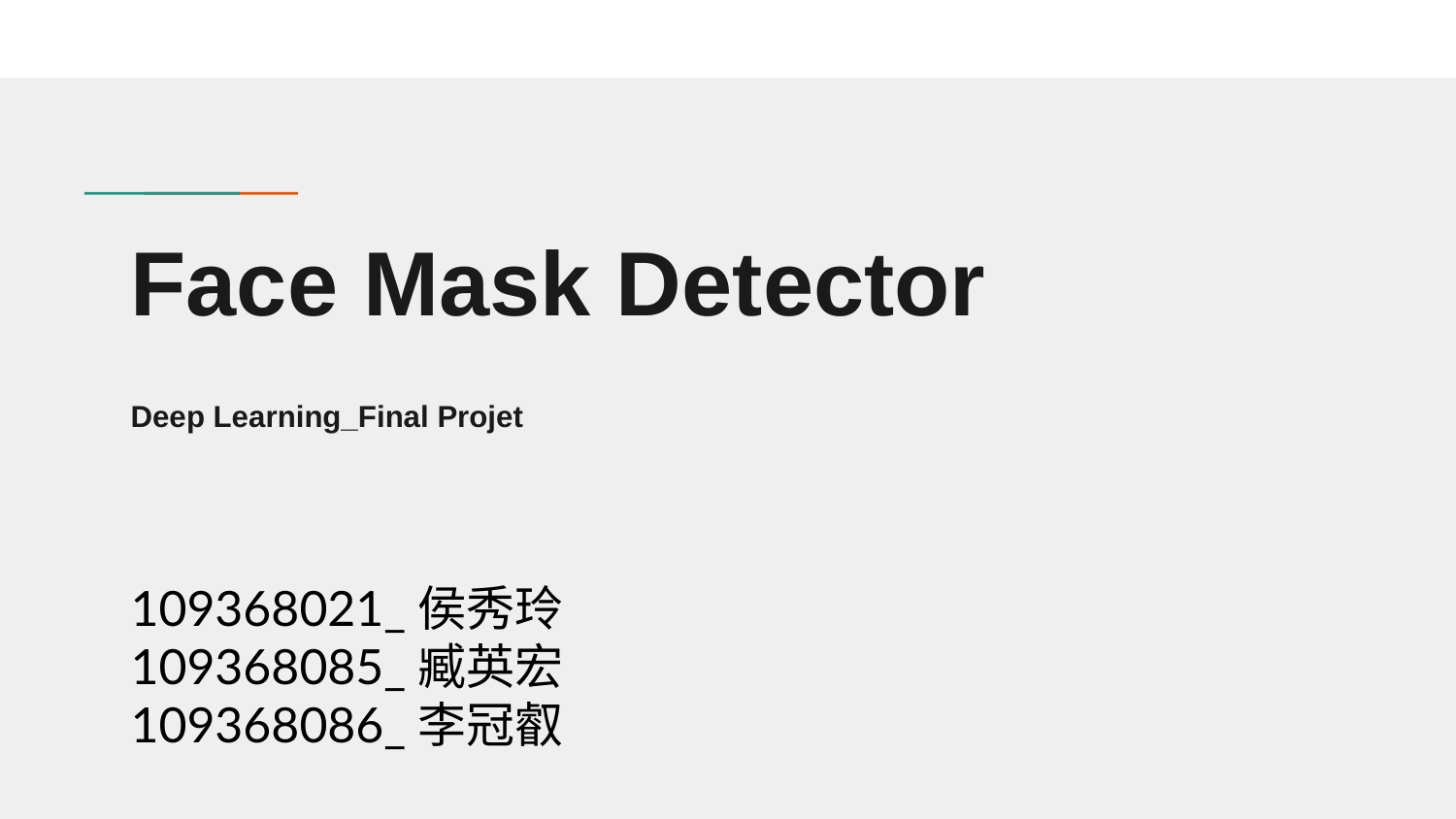

# Face Mask Detector

Deep Learning_Final Projet
109368021_侯秀玲
109368085_臧英宏
109368086_李冠叡